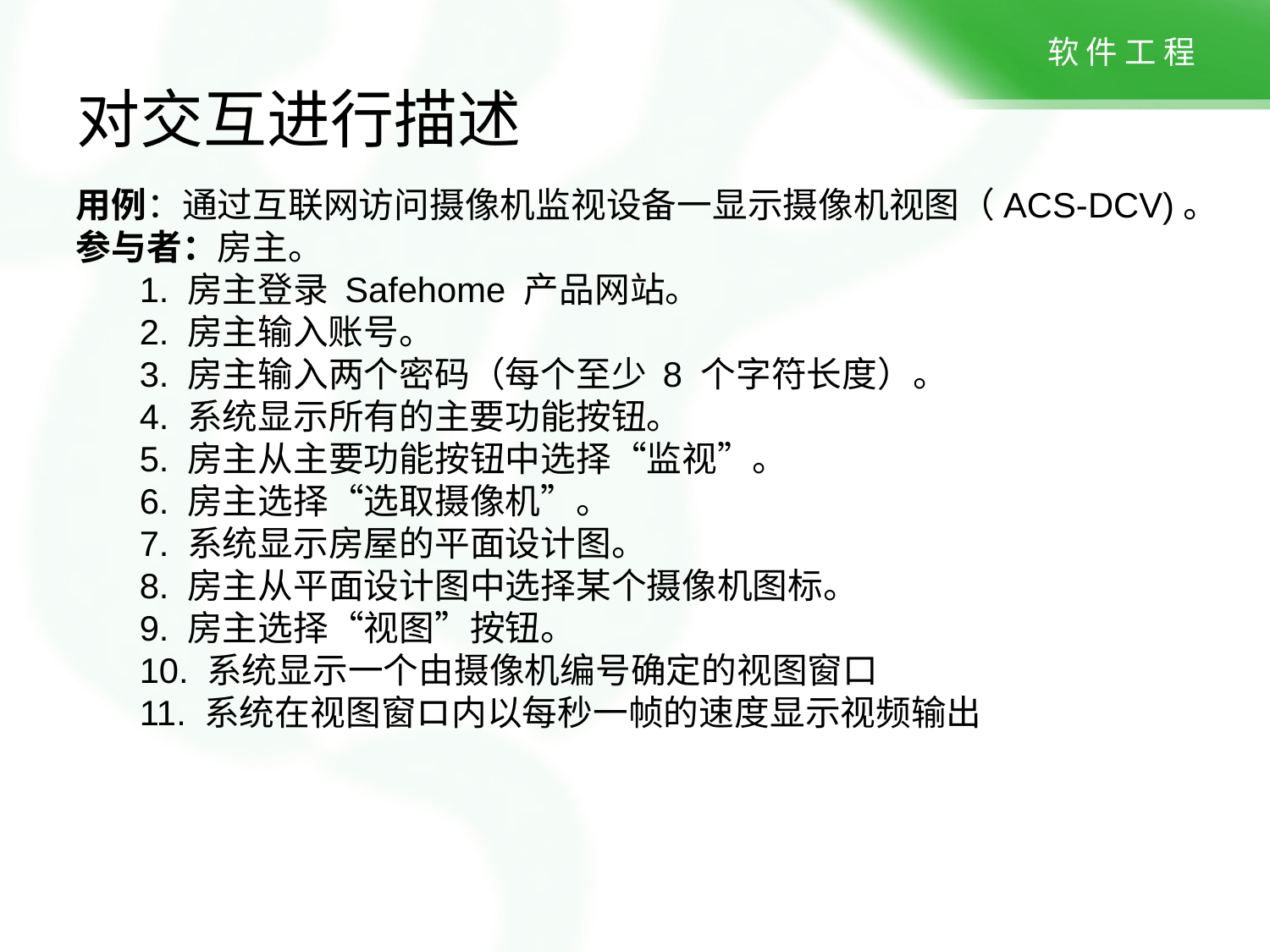

# 对交互进行描述
用例：通过互联网访问摄像机监视设备一显示摄像机视图（ACS-DCV)。
参与者：房主。
房主登录 Safehome 产品网站。
房主输入账号。
3. 房主输入两个密码（每个至少 8 个字符长度）。
4. 系统显示所有的主要功能按钮。
5. 房主从主要功能按钮中选择“监视”。
6. 房主选择“选取摄像机”。
7. 系统显示房屋的平面设计图。
8. 房主从平面设计图中选择某个摄像机图标。
9. 房主选择“视图”按钮。
10. 系统显示一个由摄像机编号确定的视图窗口
11. 系统在视图窗ロ内以每秒一帧的速度显示视频输出